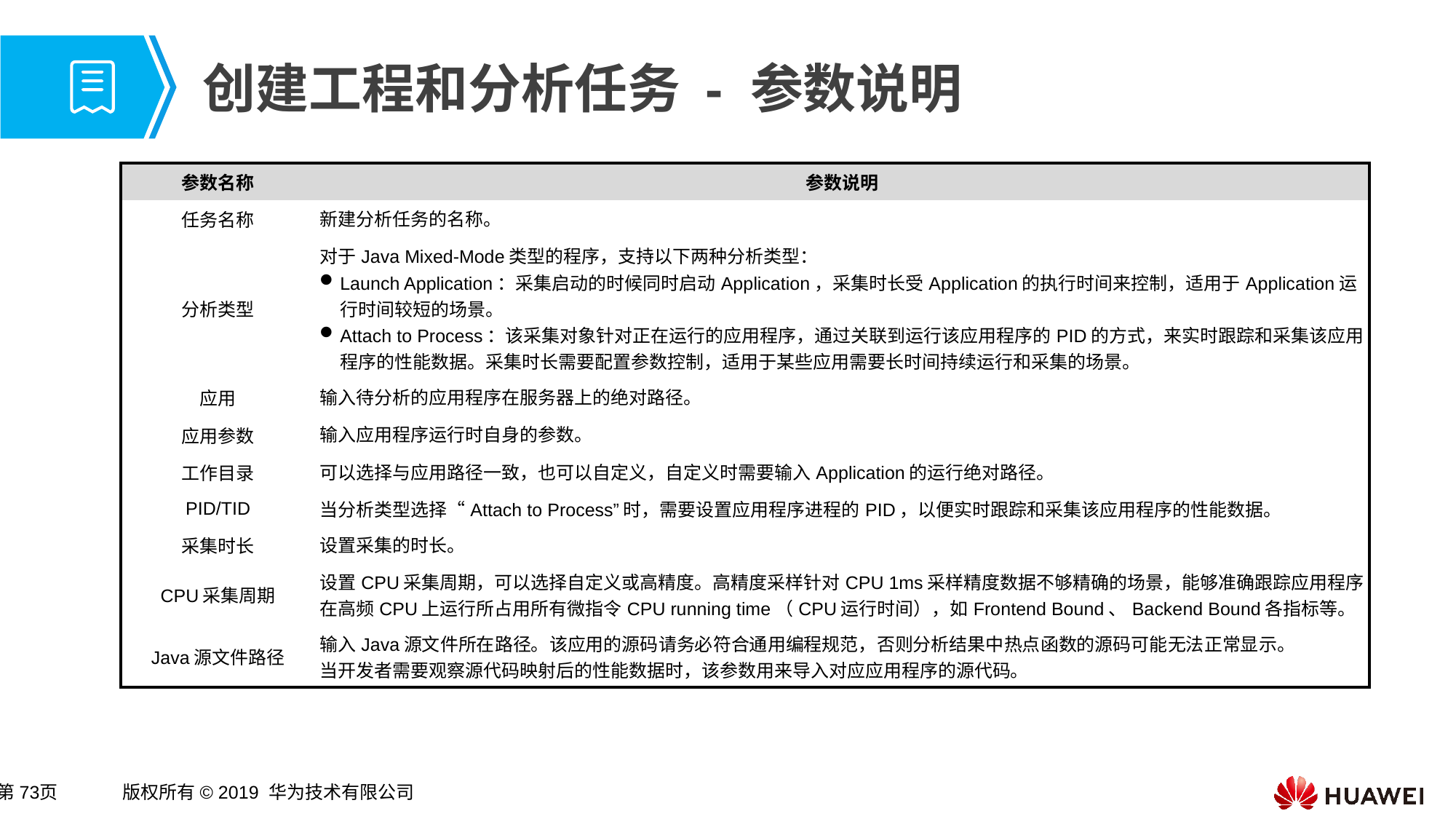

# 创建工程和分析任务 - 参数说明
| 参数名称 | 参数说明 |
| --- | --- |
| 任务名称 | 新建分析任务的名称。 |
| 分析类型 | 对于Java Mixed-Mode类型的程序，支持以下两种分析类型： Launch Application：采集启动的时候同时启动Application，采集时长受Application的执行时间来控制，适用于Application运行时间较短的场景。 Attach to Process：该采集对象针对正在运行的应用程序，通过关联到运行该应用程序的PID的方式，来实时跟踪和采集该应用程序的性能数据。采集时长需要配置参数控制，适用于某些应用需要长时间持续运行和采集的场景。 |
| 应用 | 输入待分析的应用程序在服务器上的绝对路径。 |
| 应用参数 | 输入应用程序运行时自身的参数。 |
| 工作目录 | 可以选择与应用路径一致，也可以自定义，自定义时需要输入Application的运行绝对路径。 |
| PID/TID | 当分析类型选择“Attach to Process”时，需要设置应用程序进程的PID，以便实时跟踪和采集该应用程序的性能数据。 |
| 采集时长 | 设置采集的时长。 |
| CPU采集周期 | 设置CPU采集周期，可以选择自定义或高精度。高精度采样针对CPU 1ms采样精度数据不够精确的场景，能够准确跟踪应用程序在高频CPU上运行所占用所有微指令CPU running time（CPU运行时间），如Frontend Bound、Backend Bound各指标等。 |
| Java源文件路径 | 输入Java源文件所在路径。该应用的源码请务必符合通用编程规范，否则分析结果中热点函数的源码可能无法正常显示。 当开发者需要观察源代码映射后的性能数据时，该参数用来导入对应应用程序的源代码。 |